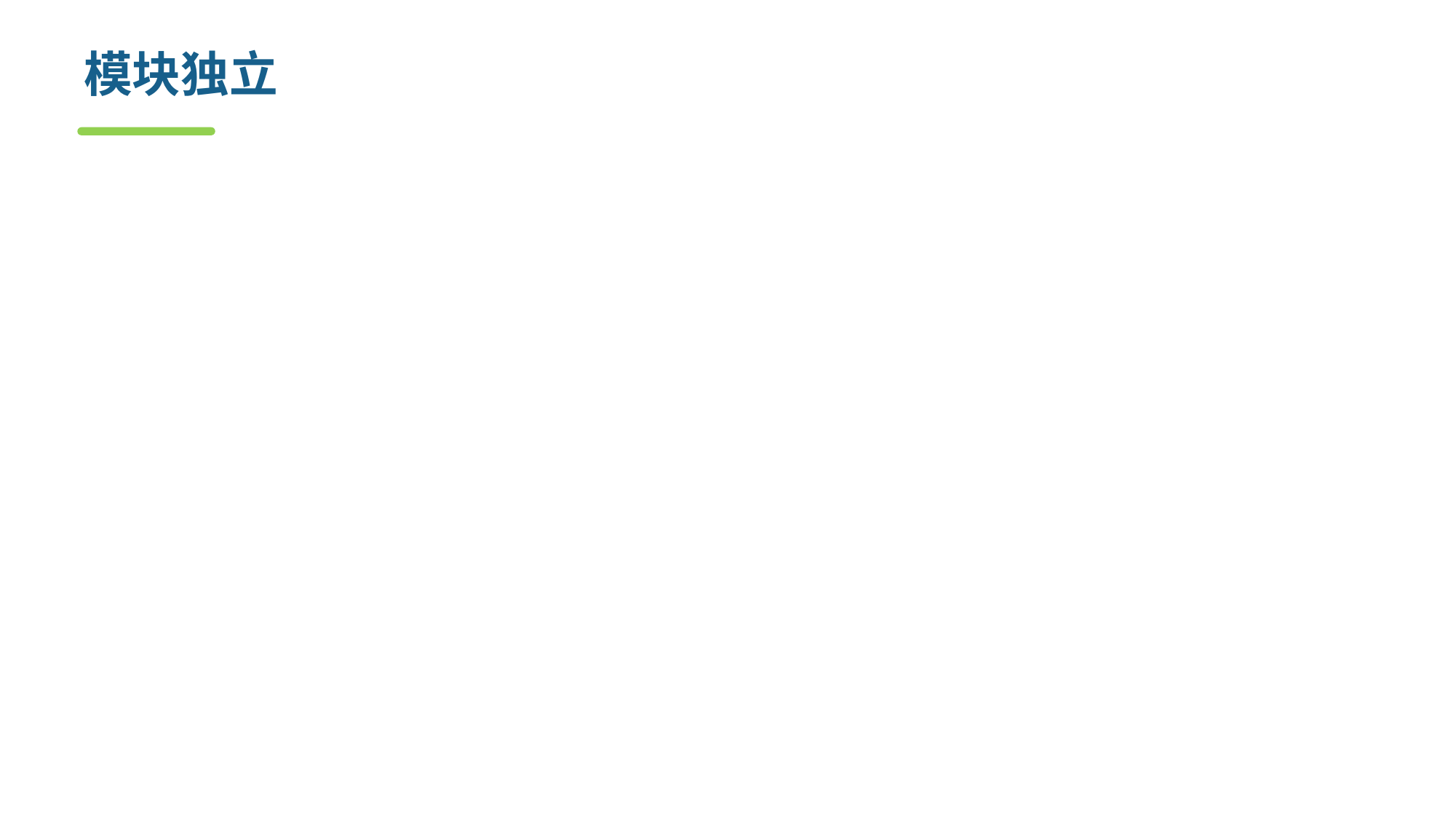

# 模块独立
模块独立的定义：
模块完成独立的功能并且与其他模块的接口简单
模块独立的重要性：
功能被划分，并且接口被简化，所以具有有效模块化的软件更易于开发。当多人分工合作开发同一个软件时，这个优点尤其重要。
由于因设计和编码修改引起的副作用受到局限，错误传播被减小，并且模块复用成为可能，所以独立的模块更易于维护和测试 。
15